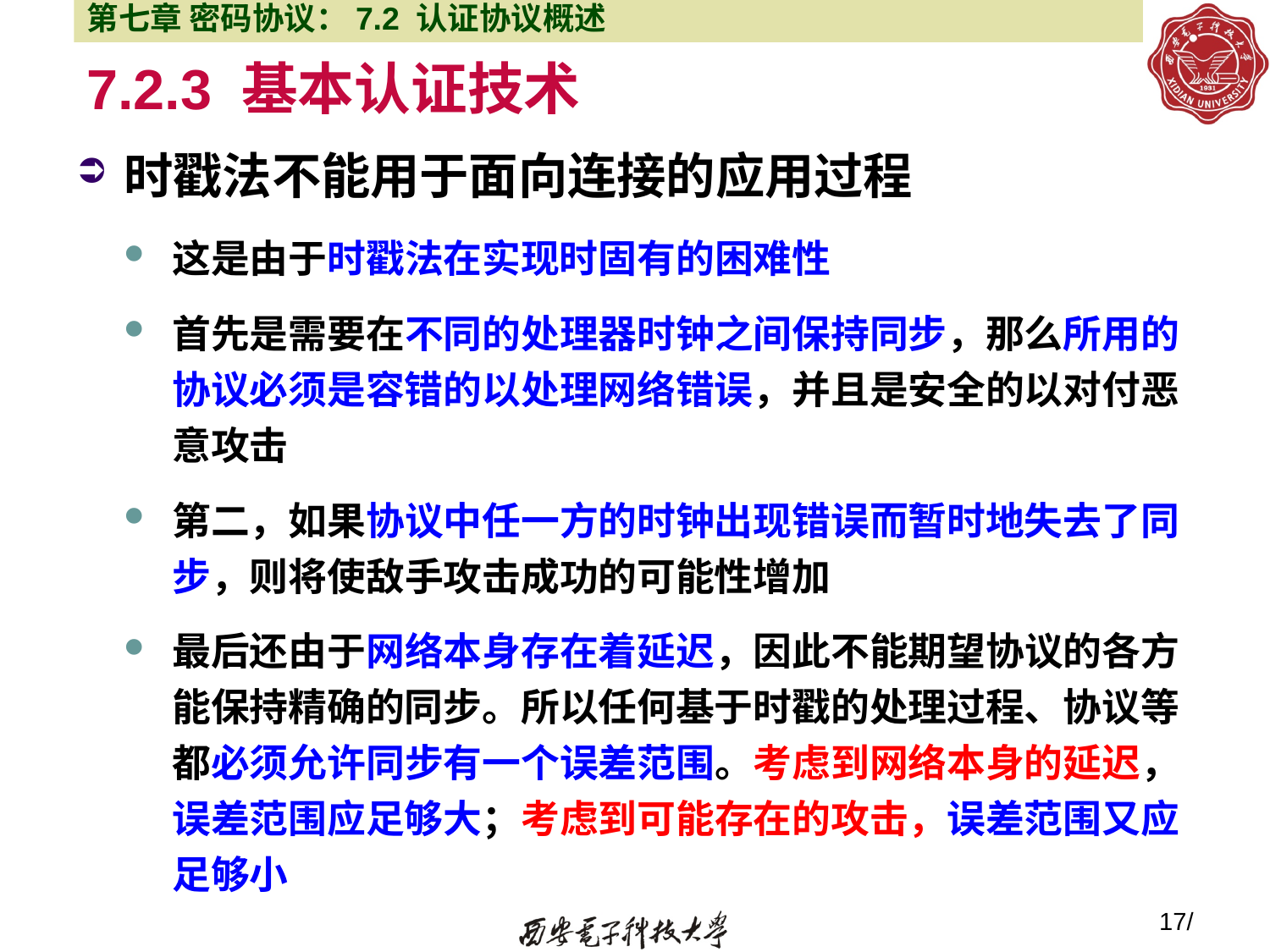

第七章 密码协议：7.2 认证协议概述
# 7.2.3 基本认证技术
时戳法不能用于面向连接的应用过程
这是由于时戳法在实现时固有的困难性
首先是需要在不同的处理器时钟之间保持同步，那么所用的协议必须是容错的以处理网络错误，并且是安全的以对付恶意攻击
第二，如果协议中任一方的时钟出现错误而暂时地失去了同步，则将使敌手攻击成功的可能性增加
最后还由于网络本身存在着延迟，因此不能期望协议的各方能保持精确的同步。所以任何基于时戳的处理过程、协议等都必须允许同步有一个误差范围。考虑到网络本身的延迟，误差范围应足够大；考虑到可能存在的攻击，误差范围又应足够小
17/